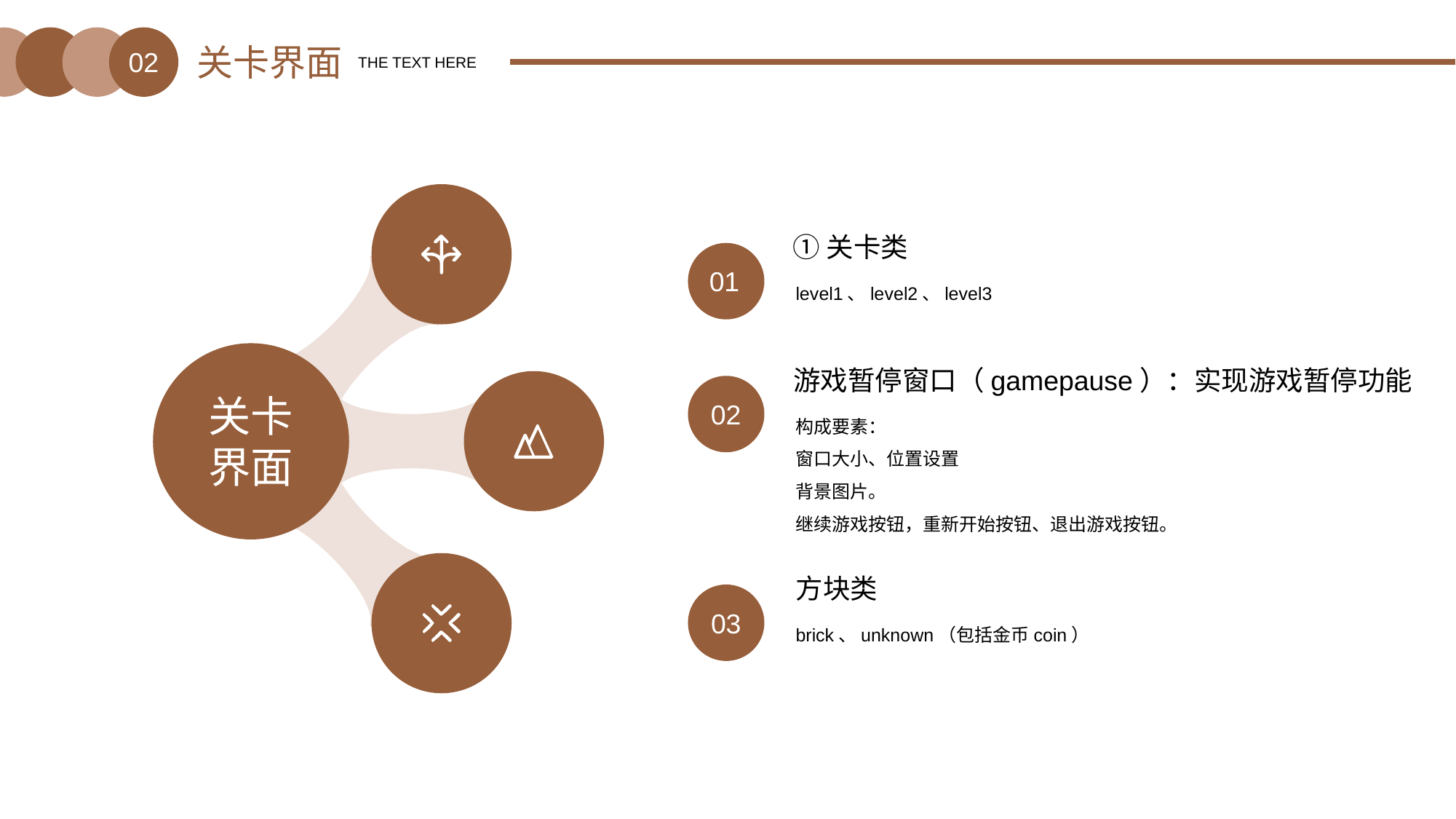

关卡界面
02
THE TEXT HERE

①关卡类

01
level1、level2、level3

游戏暂停窗口（gamepause）：实现游戏暂停功能

关卡界面

02
构成要素：
窗口大小、位置设置
背景图片。
继续游戏按钮，重新开始按钮、退出游戏按钮。

方块类

03

brick、unknown（包括金币coin）